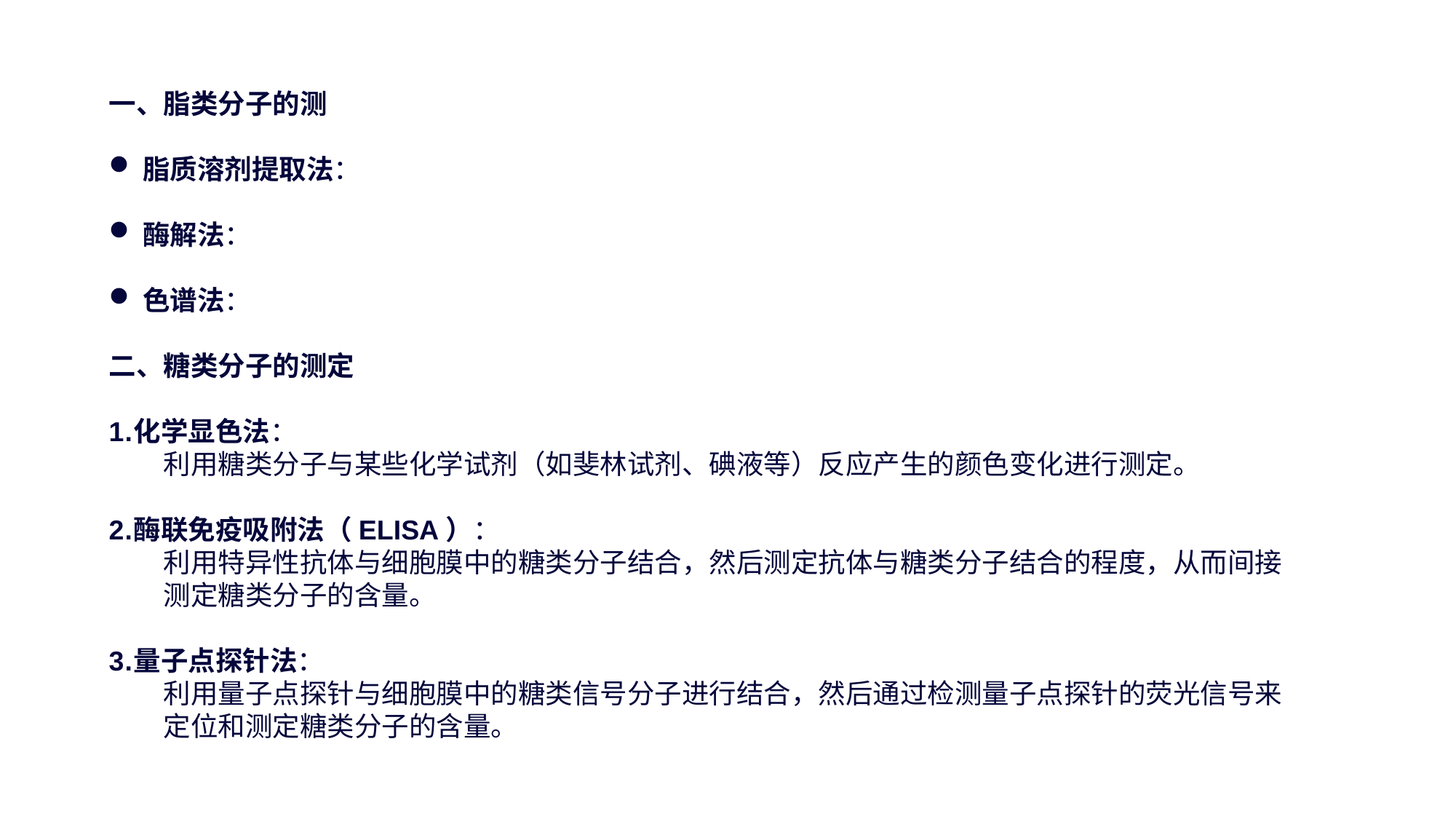

一、脂类分子的测

脂质溶剂提取法：

酶解法：

色谱法：

二、糖类分子的测定

化学显色法：
利用糖类分子与某些化学试剂（如斐林试剂、碘液等）反应产生的颜色变化进行测定。

酶联免疫吸附法（ELISA）：
利用特异性抗体与细胞膜中的糖类分子结合，然后测定抗体与糖类分子结合的程度，从而间接测定糖类分子的含量。

量子点探针法：
利用量子点探针与细胞膜中的糖类信号分子进行结合，然后通过检测量子点探针的荧光信号来定位和测定糖类分子的含量。